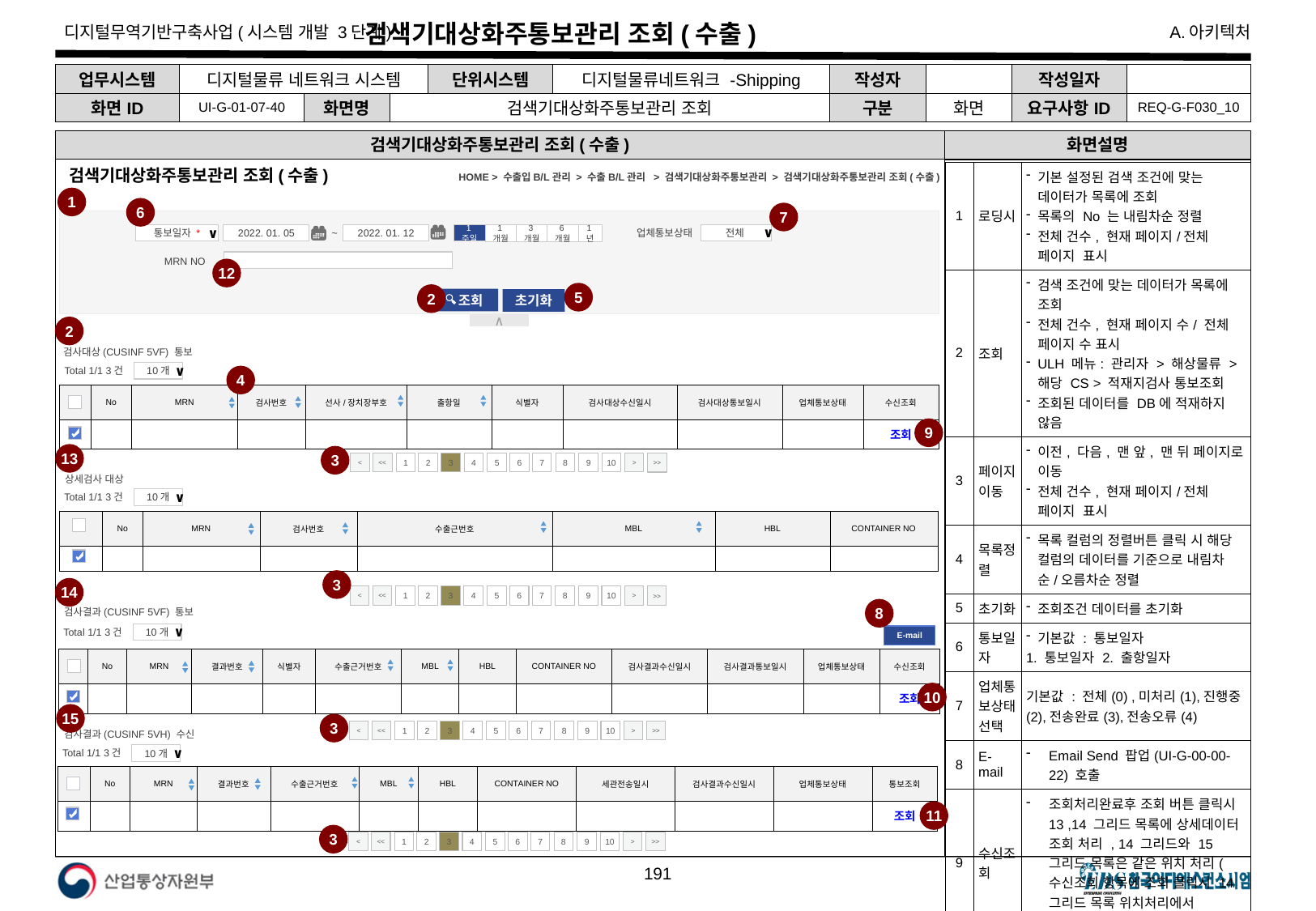

# 검색기대상화주통보관리 조회(수출)
| 업무시스템 | 디지털물류 네트워크 시스템 |  |  | 단위시스템 | 디지털물류네트워크 -Shipping | 작성자 |  | 작성일자 |  |
| --- | --- | --- | --- | --- | --- | --- | --- | --- | --- |
| 화면ID | UI-G-01-07-40 | 화면명 | 검색기대상화주통보관리 조회 |  |  | 구분 | 화면 | 요구사항ID | REQ-G-F030\_10 |
검색기대상화주통보관리 조회(수출)
화면설명

HOME > 수출입B/L관리 > 수출B/L관리  > 검색기대상화주통보관리 > 검색기대상화주통보관리 조회(수출)

| 1 | 로딩시 | 기본 설정된 검색 조건에 맞는 데이터가 목록에 조회 목록의 No 는 내림차순 정렬 전체 건수, 현재 페이지/전체 페이지 표시 |
| --- | --- | --- |
| 2 | 조회 | 검색 조건에 맞는 데이터가 목록에 조회 전체 건수, 현재 페이지 수/ 전체 페이지 수 표시 ULH 메뉴: 관리자 > 해상물류 > 해당 CS > 적재지검사 통보조회 조회된 데이터를 DB에 적재하지 않음 |
| 3 | 페이지이동 | 이전, 다음, 맨 앞, 맨 뒤 페이지로 이동 전체 건수, 현재 페이지/전체 페이지 표시 |
| 4 | 목록정렬 | 목록 컬럼의 정렬버튼 클릭 시 해당 컬럼의 데이터를 기준으로 내림차순/오름차순 정렬 |
| 5 | 초기화 | 조회조건 데이터를 초기화 |
| 6 | 통보일자 | 기본값 : 통보일자 1. 통보일자 2. 출항일자 |
| 7 | 업체통보상태 선택 | 기본값 : 전체(0) ,미처리(1),진행중(2),전송완료(3),전송오류(4) |
| 8 | E-mail | Email Send 팝업(UI-G-00-00-22) 호출 |
| 9 | 수신조회 | 조회처리완료후 조회 버튼 클릭시 13 ,14 그리드 목록에 상세데이터 조회 처리 , 14 그리드와 15 그리드 목록은 같은 위치 처리(수신조회 항목에 조회 클릭시 14 그리드 목록 위치처리에서 변경처리 |
| 10 | 수신조회 | 조회 클릭시 14. 그리드 목록 조회 처리 |
| 11 | 통보조회 | 조회 클릭시 15. 그리드 목록 조회 처리 |
| 12 | MRN NO 입력 | MRN NO 입력 , Like 검색 처리 9 또는 10 , 11 조회 클릭시 그리드 목록 MRN 항목을 자동 입력 처리 |
| 부가사항 |  | 검사대상(CUSINF SVF) 통보 > 상세검사 대상 : Master & sub union 출력 |
|  | ※ 보안체크 SR3-1. 예외처리 : 에러 시 시스템 정보 노출차단(에러 시 오류페이지 이동 공통 적용) |  |
검색기대상화주통보관리 조회(수출)
1
6
7

∧
업체통보상태
전체
∨
1주일
2022. 01. 05
~
2022. 01. 12

1년
1개월
6개월
3개월
통보일자 *
∨
MRN NO

12
5
2
 조회

초기화
2
검사대상(CUSINF 5VF) 통보
Total 1/1 3건
10개
∨
4
|  | No | MRN | 검사번호 | 선사/장치장부호 | 출항일 | 식별자 | 검사대상수신일시 | 검사대상통보일시 | 업체통보상태 | 수신조회 |
| --- | --- | --- | --- | --- | --- | --- | --- | --- | --- | --- |
|  |  |  |  |  |  |  |  |  |  | 조회 |

9

13
3
<
<<
1
2
3
4
5
6
7
8
9
10
>
>>
상세검사 대상
Total 1/1 3건
10개
∨
|  | No | MRN | 검사번호 | 수출근번호 | MBL | HBL | CONTAINER NO |
| --- | --- | --- | --- | --- | --- | --- | --- |
|  |  |  |  |  |  |  |  |

3
14
<
<<
1
2
3
4
5
6
7
8
9
10
>
>>
8
검사결과(CUSINF 5VF) 통보
Total 1/1 3건
10개
∨
E-mail
|  | No | MRN | 결과번호 | 식별자 | 수출근거번호 | MBL | HBL | CONTAINER NO | 검사결과수신일시 | 검사결과통보일시 | 업체통보상태 | 수신조회 |
| --- | --- | --- | --- | --- | --- | --- | --- | --- | --- | --- | --- | --- |
|  |  |  |  |  |  |  |  |  |  |  |  | 조회 |

10

15
3
<
<<
1
2
3
4
5
6
7
8
9
10
>
>>
검사결과(CUSINF 5VH) 수신
Total 1/1 3건
10개
∨
|  | No | MRN | 결과번호 | 수출근거번호 | MBL | HBL | CONTAINER NO | 세관전송일시 | 검사결과수신일시 | 업체통보상태 | 통보조회 |
| --- | --- | --- | --- | --- | --- | --- | --- | --- | --- | --- | --- |
|  |  |  |  |  |  |  |  |  |  |  | 조회 |

11

3
<
<<
1
2
3
4
5
6
7
8
9
10
>
>>